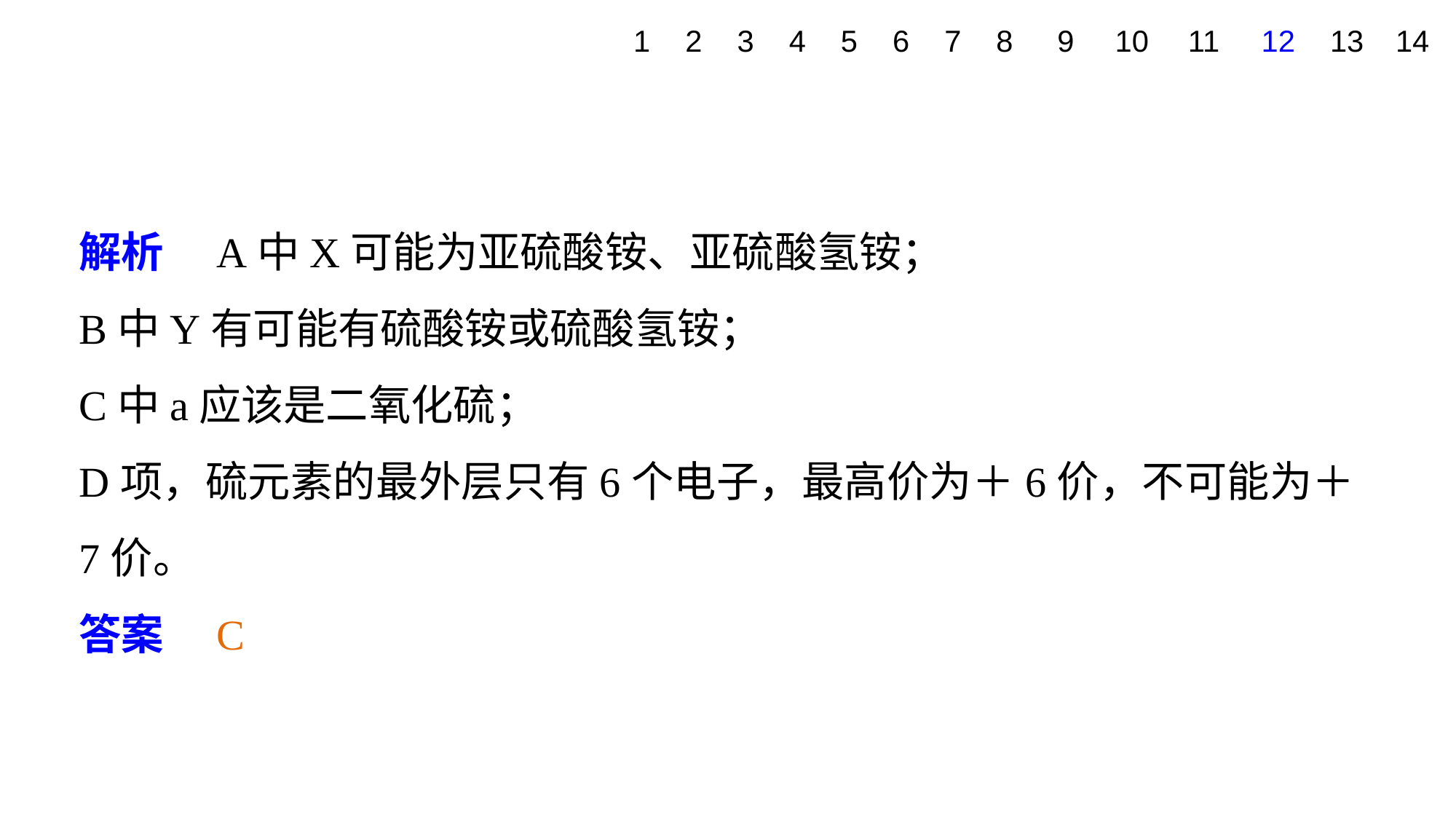

1
2
3
4
5
6
7
8
9
10
11
12
13
14
解析　A中X可能为亚硫酸铵、亚硫酸氢铵；
B中Y有可能有硫酸铵或硫酸氢铵；
C中a应该是二氧化硫；
D项，硫元素的最外层只有6个电子，最高价为＋6价，不可能为＋7价。
答案　C